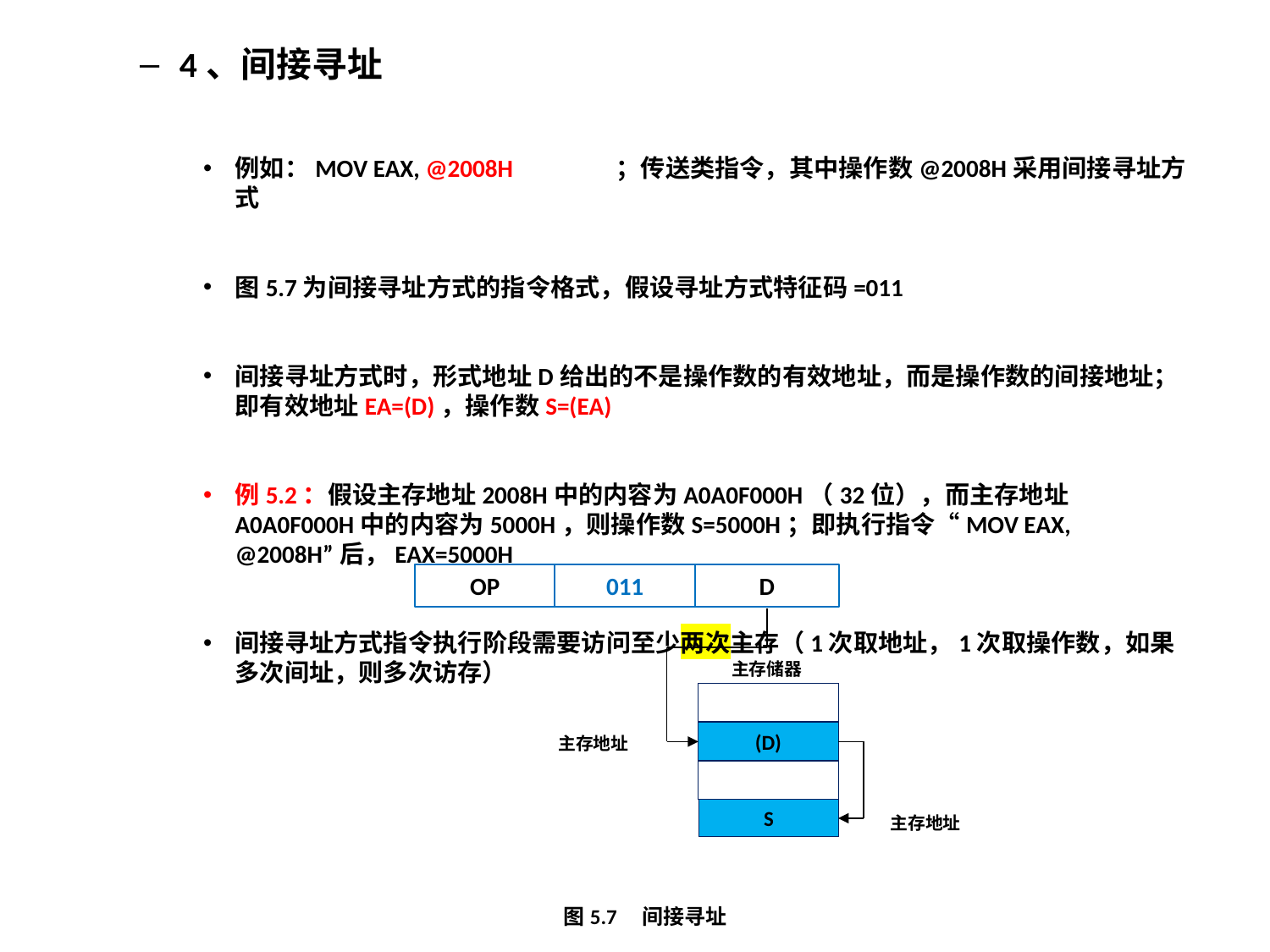

4、间接寻址

例如：MOV EAX, @2008H	；传送类指令，其中操作数@2008H采用间接寻址方式

图5.7为间接寻址方式的指令格式，假设寻址方式特征码=011

间接寻址方式时，形式地址D给出的不是操作数的有效地址，而是操作数的间接地址；即有效地址EA=(D)，操作数S=(EA)

例5.2：假设主存地址2008H中的内容为A0A0F000H（32位），而主存地址A0A0F000H中的内容为5000H，则操作数S=5000H；即执行指令“MOV EAX, @2008H”后，EAX=5000H

间接寻址方式指令执行阶段需要访问至少两次主存（1次取地址，1次取操作数，如果多次间址，则多次访存）
OP
011
图5.7    间接寻址
D

(D)
主存地址

主存储器
S
主存地址